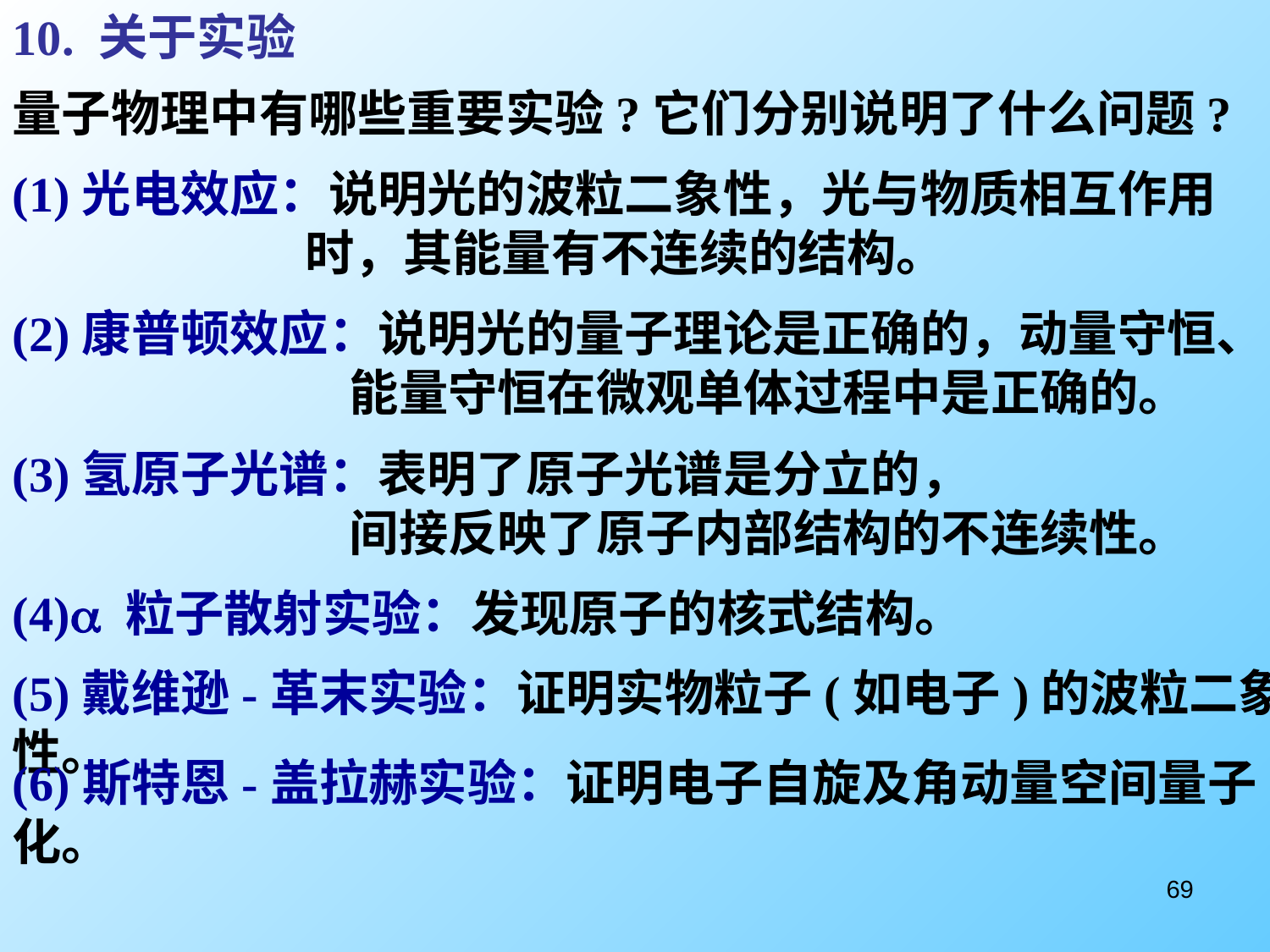

10. 关于实验
量子物理中有哪些重要实验?它们分别说明了什么问题?
(1)光电效应：说明光的波粒二象性，光与物质相互作用
                         时，其能量有不连续的结构。
(2)康普顿效应：说明光的量子理论是正确的，动量守恒、
                             能量守恒在微观单体过程中是正确的。
(3)氢原子光谱：表明了原子光谱是分立的，
                             间接反映了原子内部结构的不连续性。
(4)α 粒子散射实验：发现原子的核式结构。
(5)戴维逊-革末实验：证明实物粒子(如电子)的波粒二象性。
(6)斯特恩-盖拉赫实验：证明电子自旋及角动量空间量子化。
69